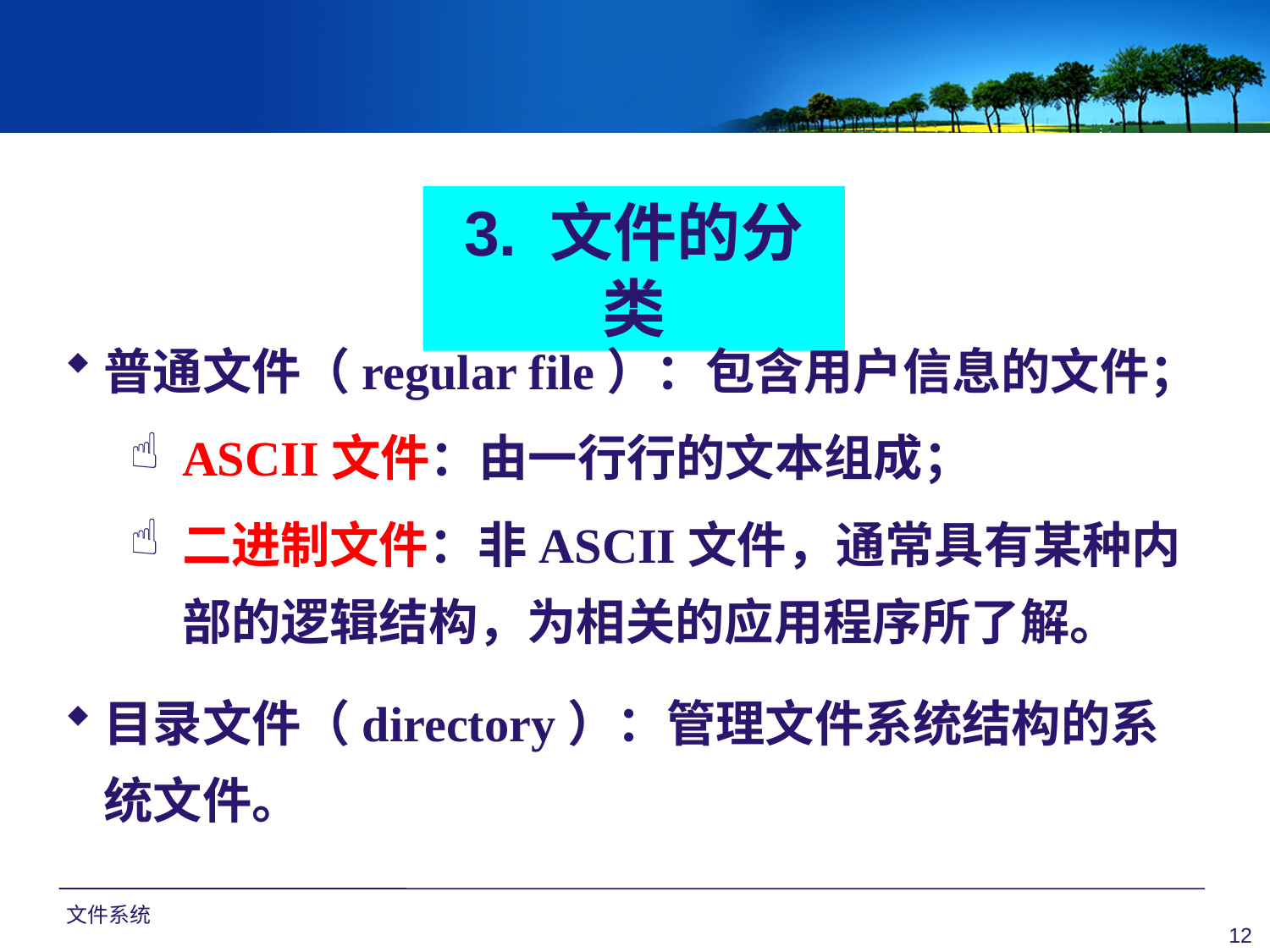

3. 文件的分类
普通文件（regular file）：包含用户信息的文件；
ASCII文件：由一行行的文本组成；
二进制文件：非ASCII文件，通常具有某种内部的逻辑结构，为相关的应用程序所了解。
目录文件（directory）：管理文件系统结构的系统文件。
文件系统
12